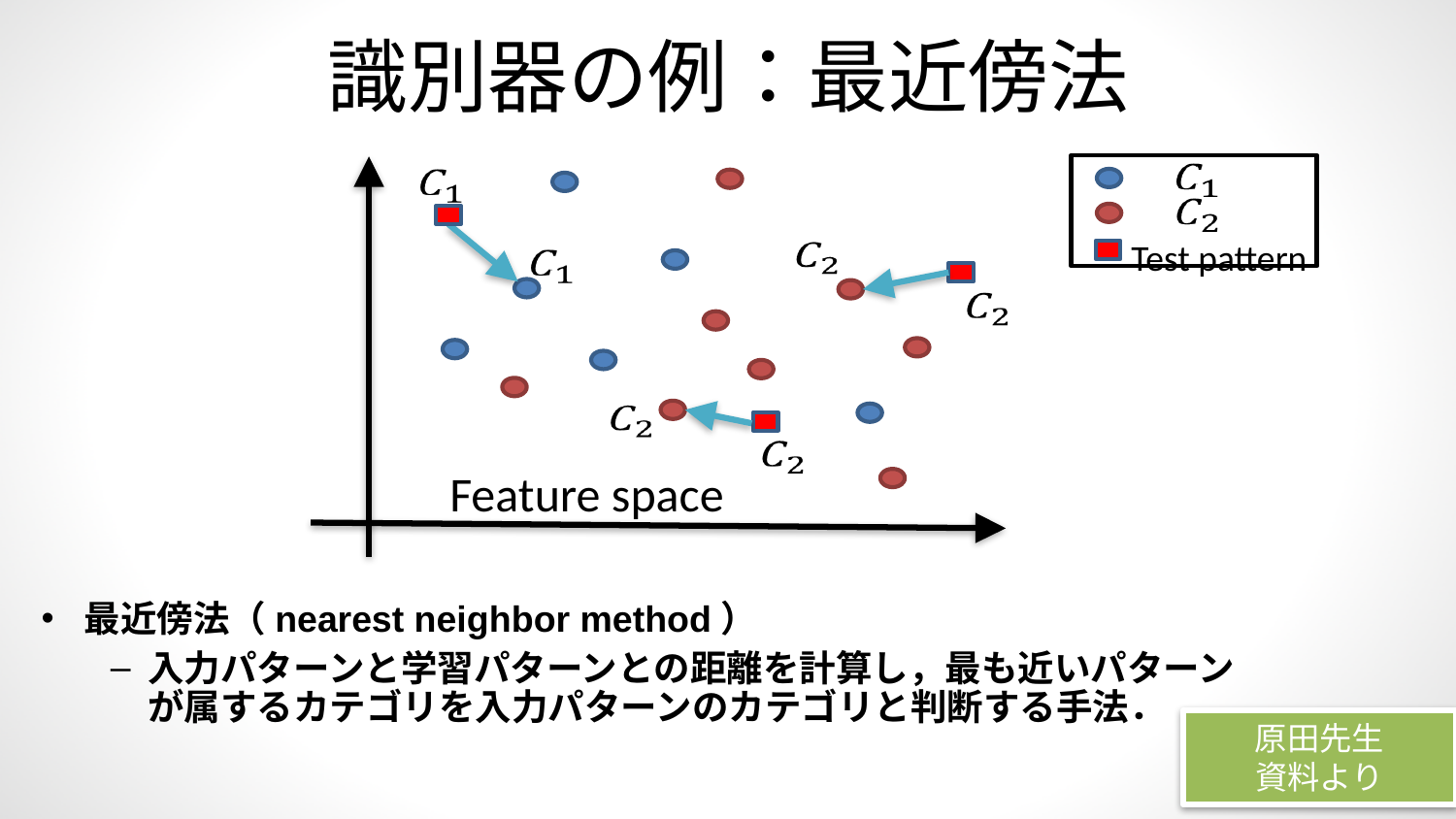

# 識別器の例：最近傍法

Test pattern

Feature space

最近傍法（nearest neighbor method）
入力パターンと学習パターンとの距離を計算し，最も近いパターンが属するカテゴリを入力パターンのカテゴリと判断する手法．
原田先生
資料より